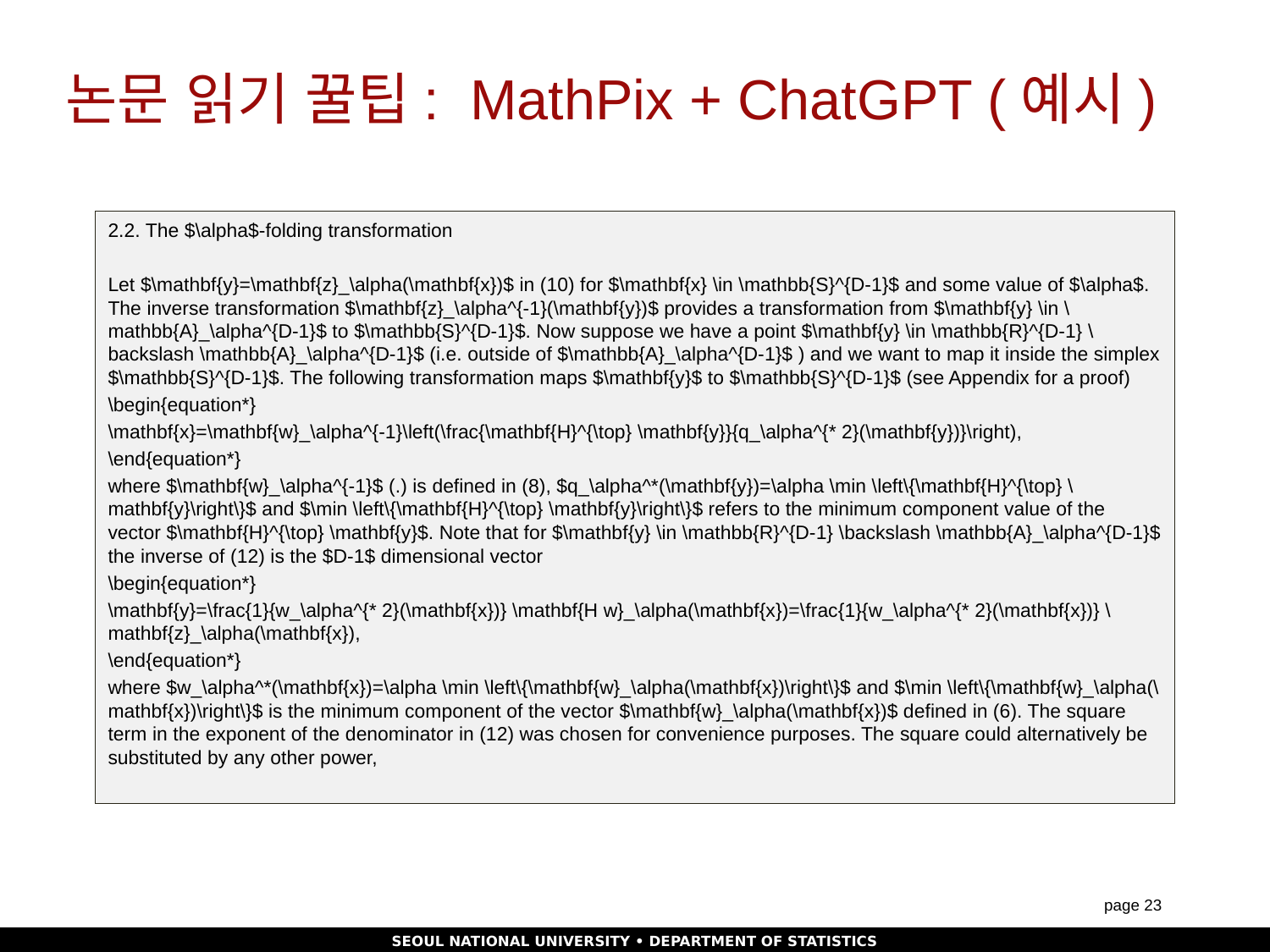

# 논문 읽기 꿀팁:  MathPix + ChatGPT (예시)
2.2. The $\alpha$-folding transformation

Let $\mathbf{y}=\mathbf{z}_\alpha(\mathbf{x})$ in (10) for $\mathbf{x} \in \mathbb{S}^{D-1}$ and some value of $\alpha$. The inverse transformation $\mathbf{z}_\alpha^{-1}(\mathbf{y})$ provides a transformation from $\mathbf{y} \in \mathbb{A}_\alpha^{D-1}$ to $\mathbb{S}^{D-1}$. Now suppose we have a point $\mathbf{y} \in \mathbb{R}^{D-1} \backslash \mathbb{A}_\alpha^{D-1}$ (i.e. outside of $\mathbb{A}_\alpha^{D-1}$ ) and we want to map it inside the simplex $\mathbb{S}^{D-1}$. The following transformation maps $\mathbf{y}$ to $\mathbb{S}^{D-1}$ (see Appendix for a proof)
\begin{equation*}
\mathbf{x}=\mathbf{w}_\alpha^{-1}\left(\frac{\mathbf{H}^{\top} \mathbf{y}}{q_\alpha^{* 2}(\mathbf{y})}\right),
\end{equation*}
where $\mathbf{w}_\alpha^{-1}$ (.) is defined in (8), $q_\alpha^*(\mathbf{y})=\alpha \min \left\{\mathbf{H}^{\top} \mathbf{y}\right\}$ and $\min \left\{\mathbf{H}^{\top} \mathbf{y}\right\}$ refers to the minimum component value of the vector $\mathbf{H}^{\top} \mathbf{y}$. Note that for $\mathbf{y} \in \mathbb{R}^{D-1} \backslash \mathbb{A}_\alpha^{D-1}$ the inverse of (12) is the $D-1$ dimensional vector
\begin{equation*}
\mathbf{y}=\frac{1}{w_\alpha^{* 2}(\mathbf{x})} \mathbf{H w}_\alpha(\mathbf{x})=\frac{1}{w_\alpha^{* 2}(\mathbf{x})} \mathbf{z}_\alpha(\mathbf{x}),
\end{equation*}
where $w_\alpha^*(\mathbf{x})=\alpha \min \left\{\mathbf{w}_\alpha(\mathbf{x})\right\}$ and $\min \left\{\mathbf{w}_\alpha(\mathbf{x})\right\}$ is the minimum component of the vector $\mathbf{w}_\alpha(\mathbf{x})$ defined in (6). The square term in the exponent of the denominator in (12) was chosen for convenience purposes. The square could alternatively be substituted by any other power,

page 23